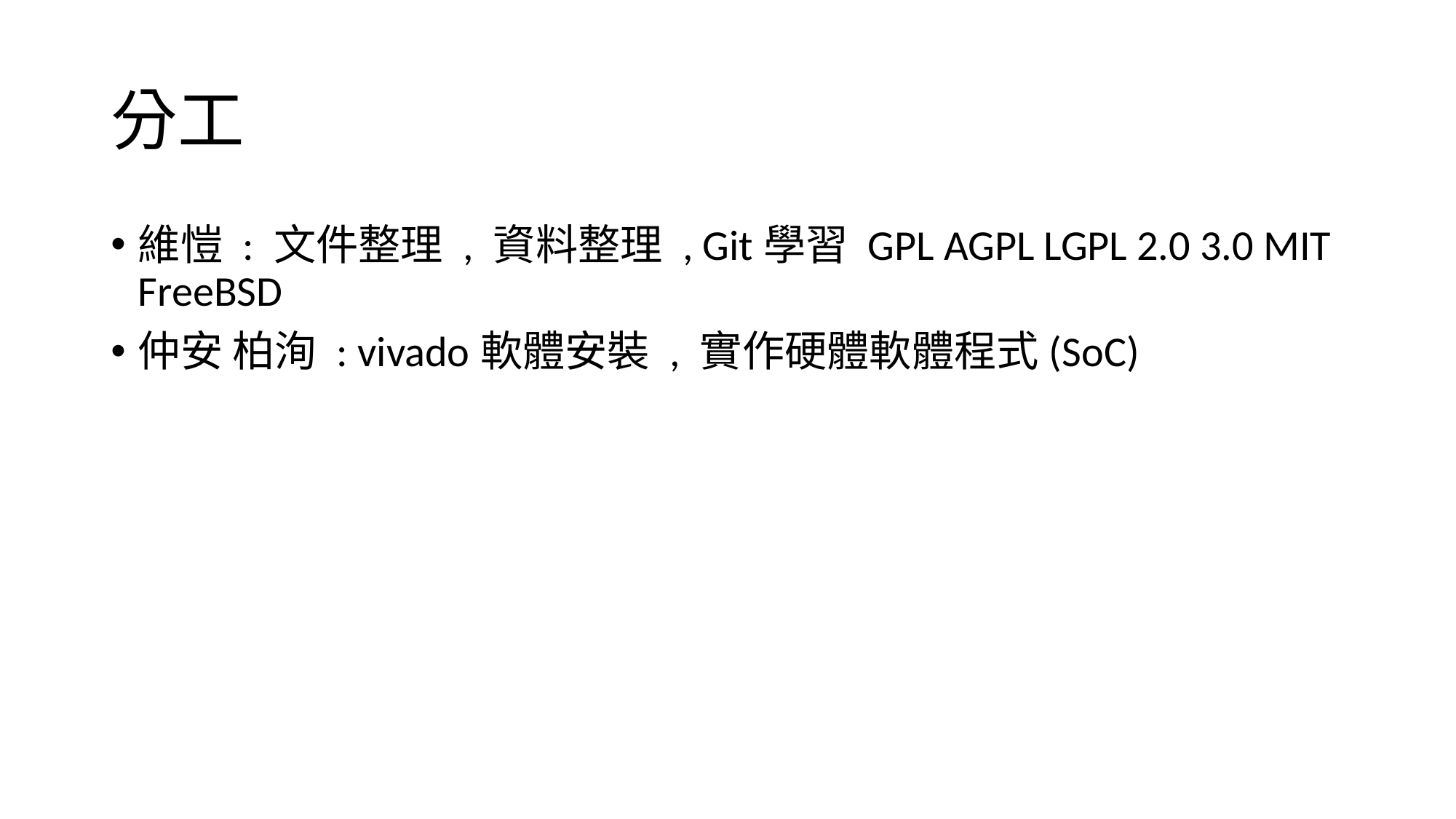

# 分工
維愷 : 文件整理 , 資料整理 , Git學習 GPL AGPL LGPL 2.0 3.0 MIT FreeBSD
仲安 柏洵 : vivado軟體安裝 , 實作硬體軟體程式(SoC)